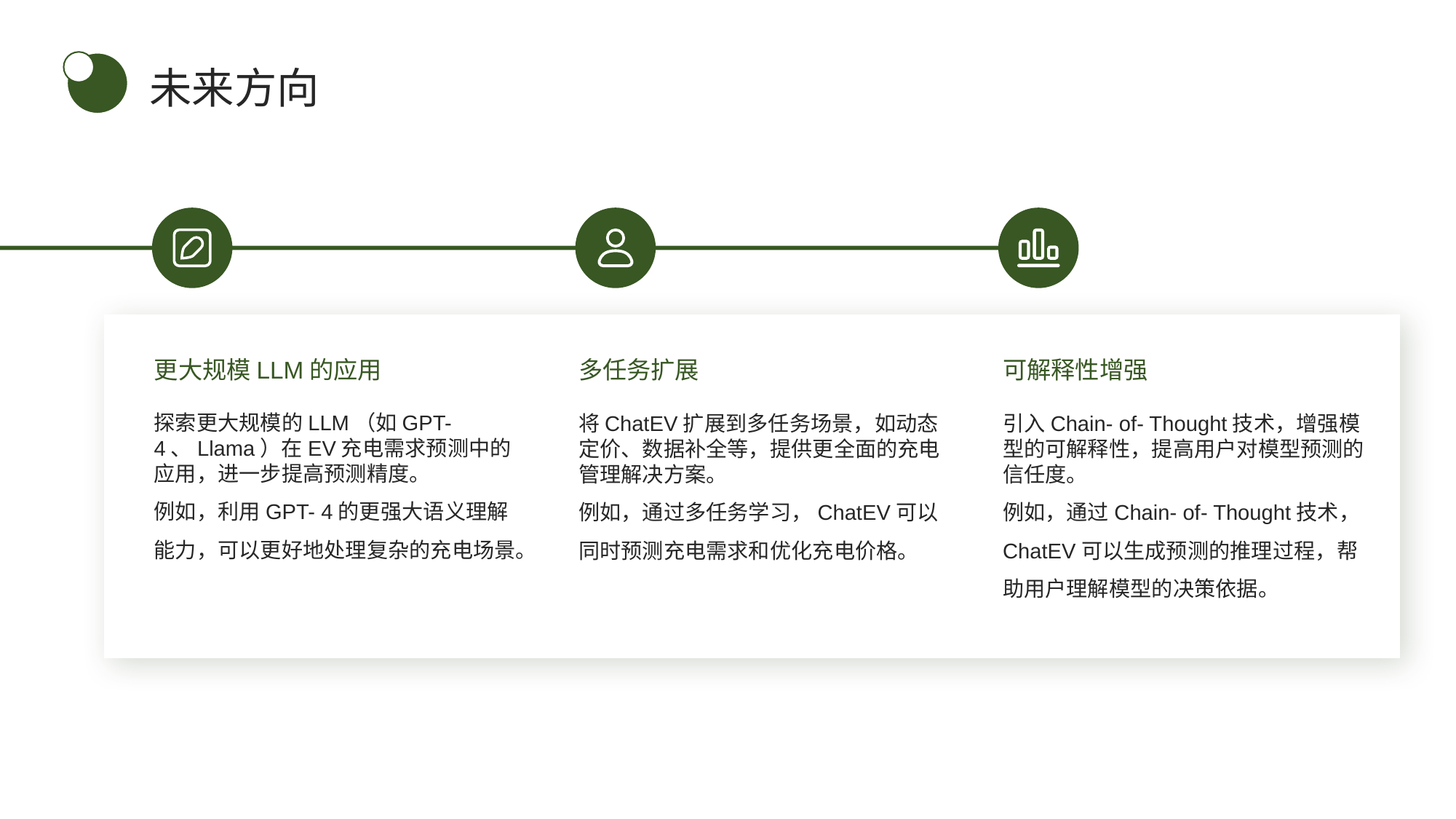

未来方向

更大规模LLM的应用
多任务扩展
可解释性增强
探索更大规模的LLM（如GPT- 4、Llama）在EV充电需求预测中的应用，进一步提高预测精度。
例如，利用GPT- 4的更强大语义理解能力，可以更好地处理复杂的充电场景。
将ChatEV扩展到多任务场景，如动态定价、数据补全等，提供更全面的充电管理解决方案。
例如，通过多任务学习，ChatEV可以同时预测充电需求和优化充电价格。
引入Chain- of- Thought技术，增强模型的可解释性，提高用户对模型预测的信任度。
例如，通过Chain- of- Thought技术，ChatEV可以生成预测的推理过程，帮助用户理解模型的决策依据。